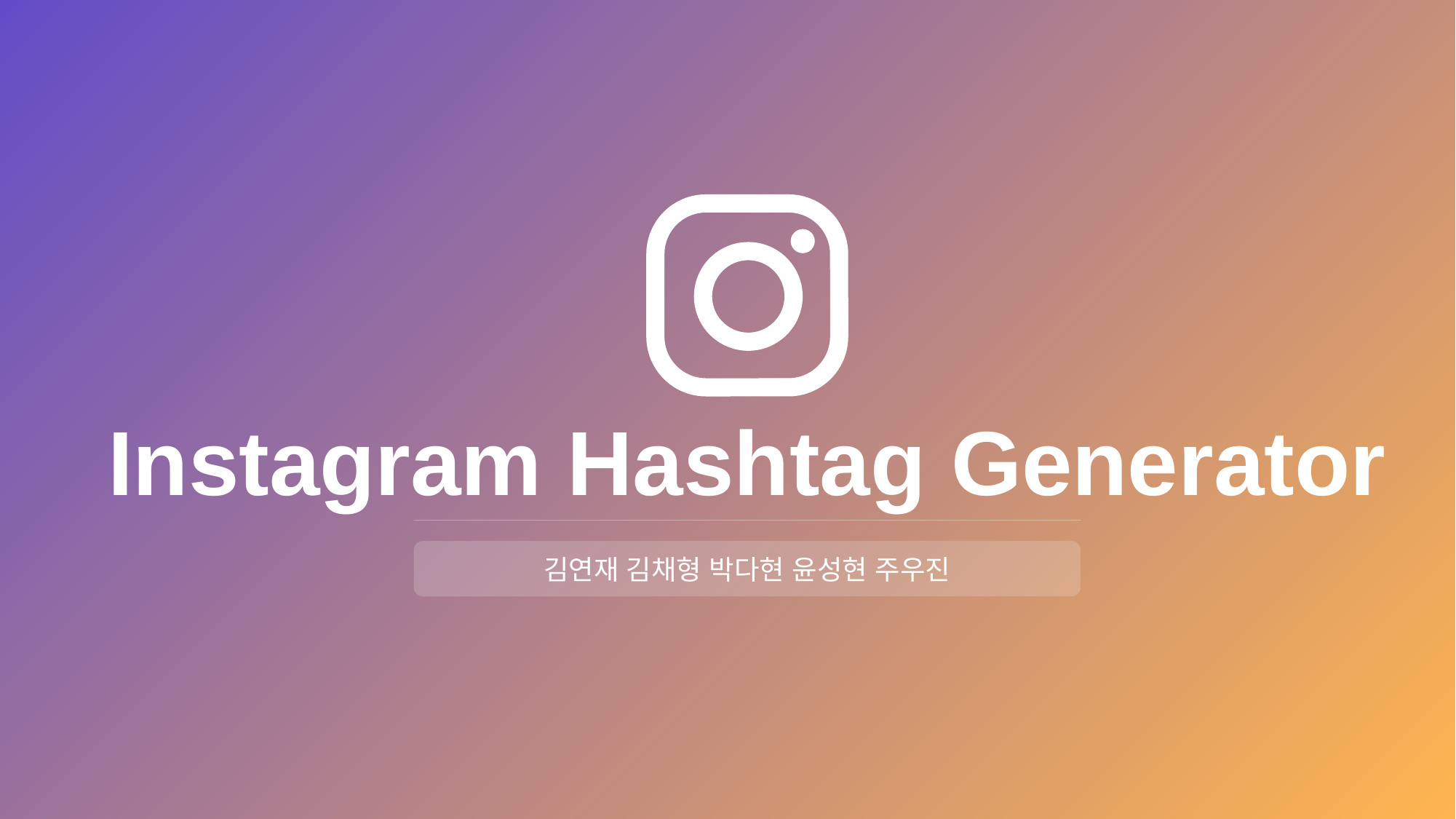

Instagram Hashtag Generator
김연재 김채형 박다현 윤성현 주우진